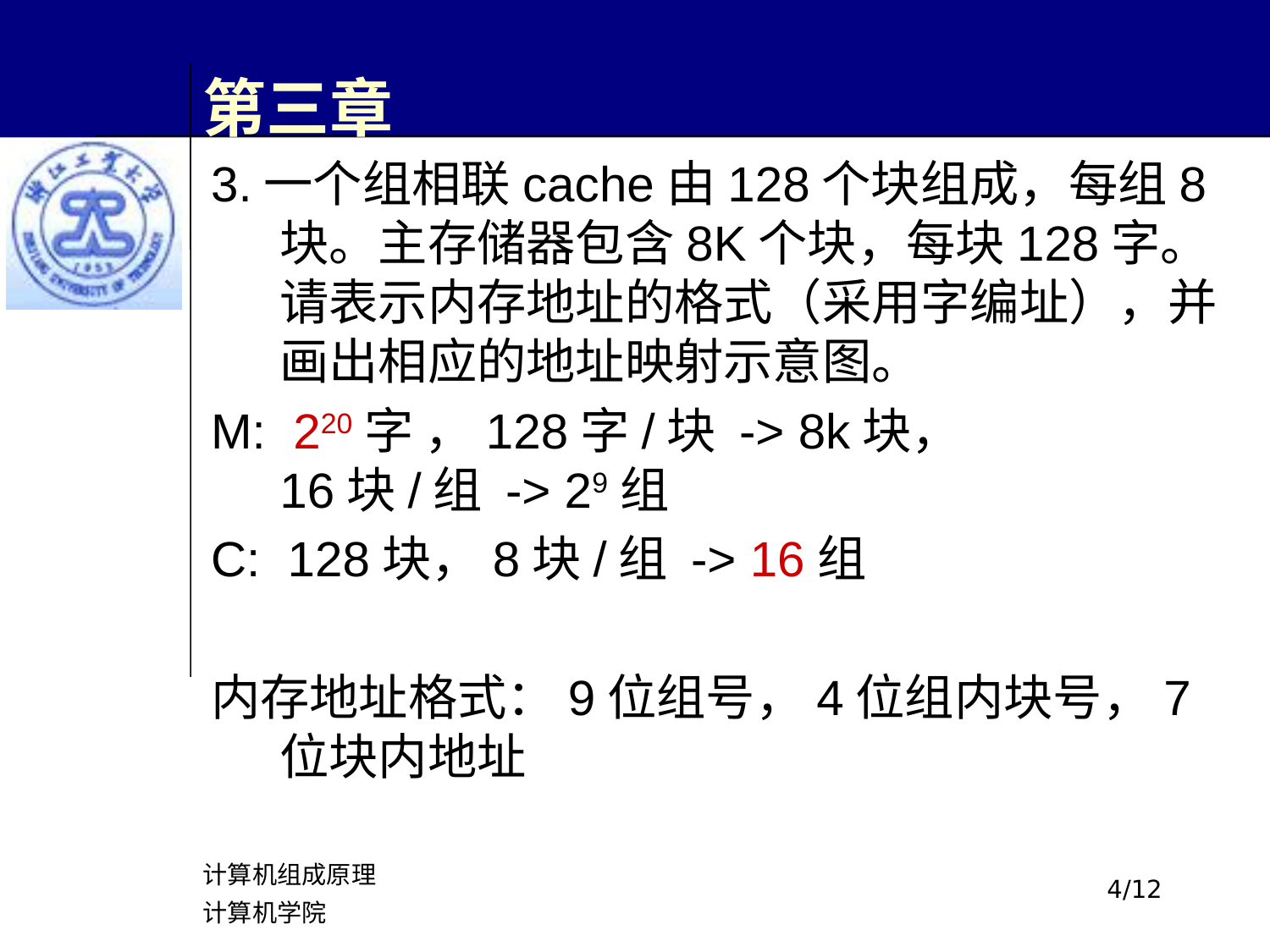

# 第三章
3.一个组相联cache由128个块组成，每组8块。主存储器包含8K个块，每块128字。请表示内存地址的格式（采用字编址），并画出相应的地址映射示意图。
M:  220字 ，128字/块 -> 8k块，
16块/组 -> 29组
C:  128块，8块/组 -> 16组

内存地址格式：9位组号，4位组内块号，7位块内地址

计算机组成原理
计算机学院

4/12